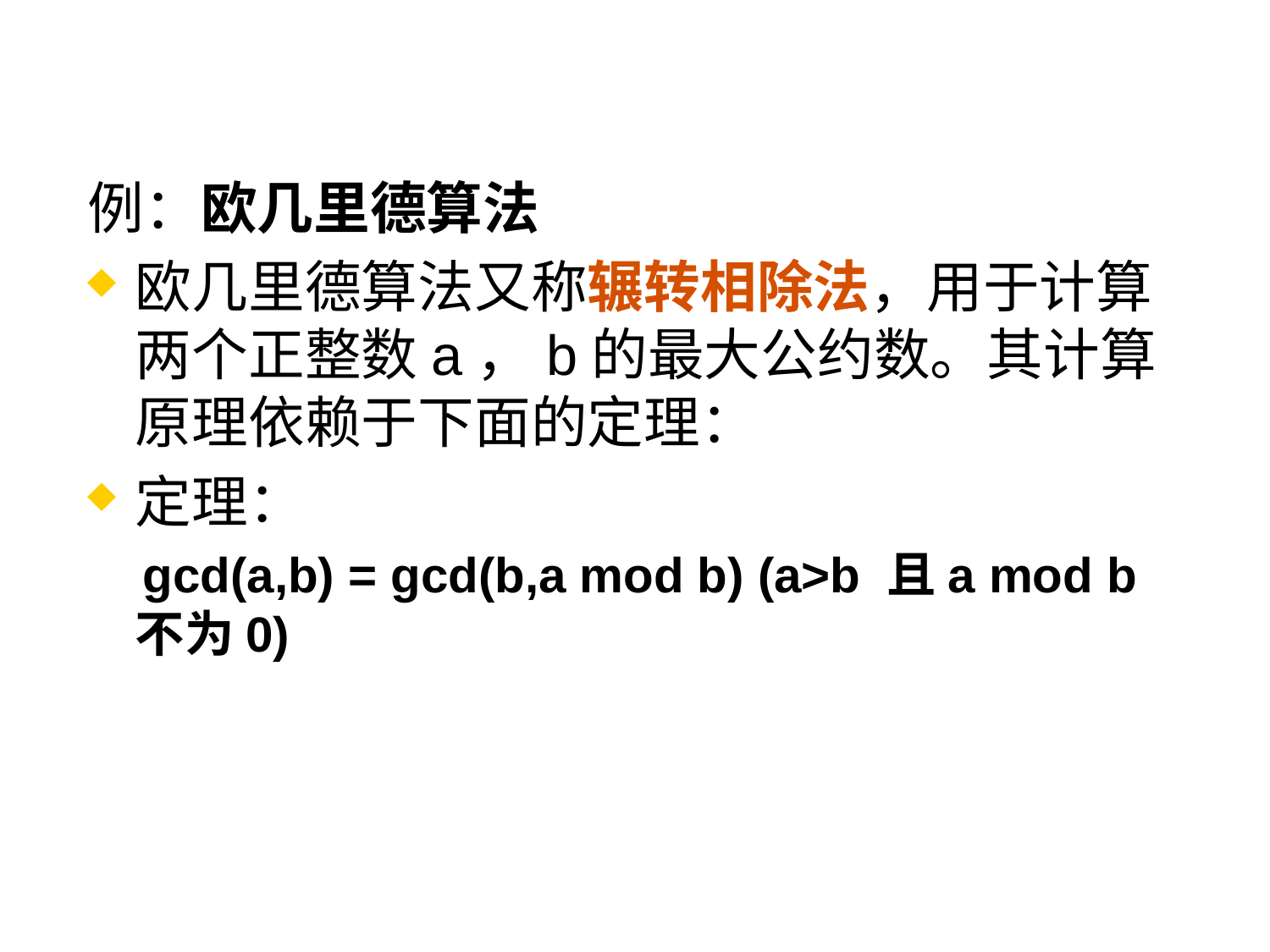

例：欧几里德算法
欧几里德算法又称辗转相除法，用于计算两个正整数a，b的最大公约数。其计算原理依赖于下面的定理：
定理：
    gcd(a,b) = gcd(b,a mod b) (a>b 且a mod b 不为0)